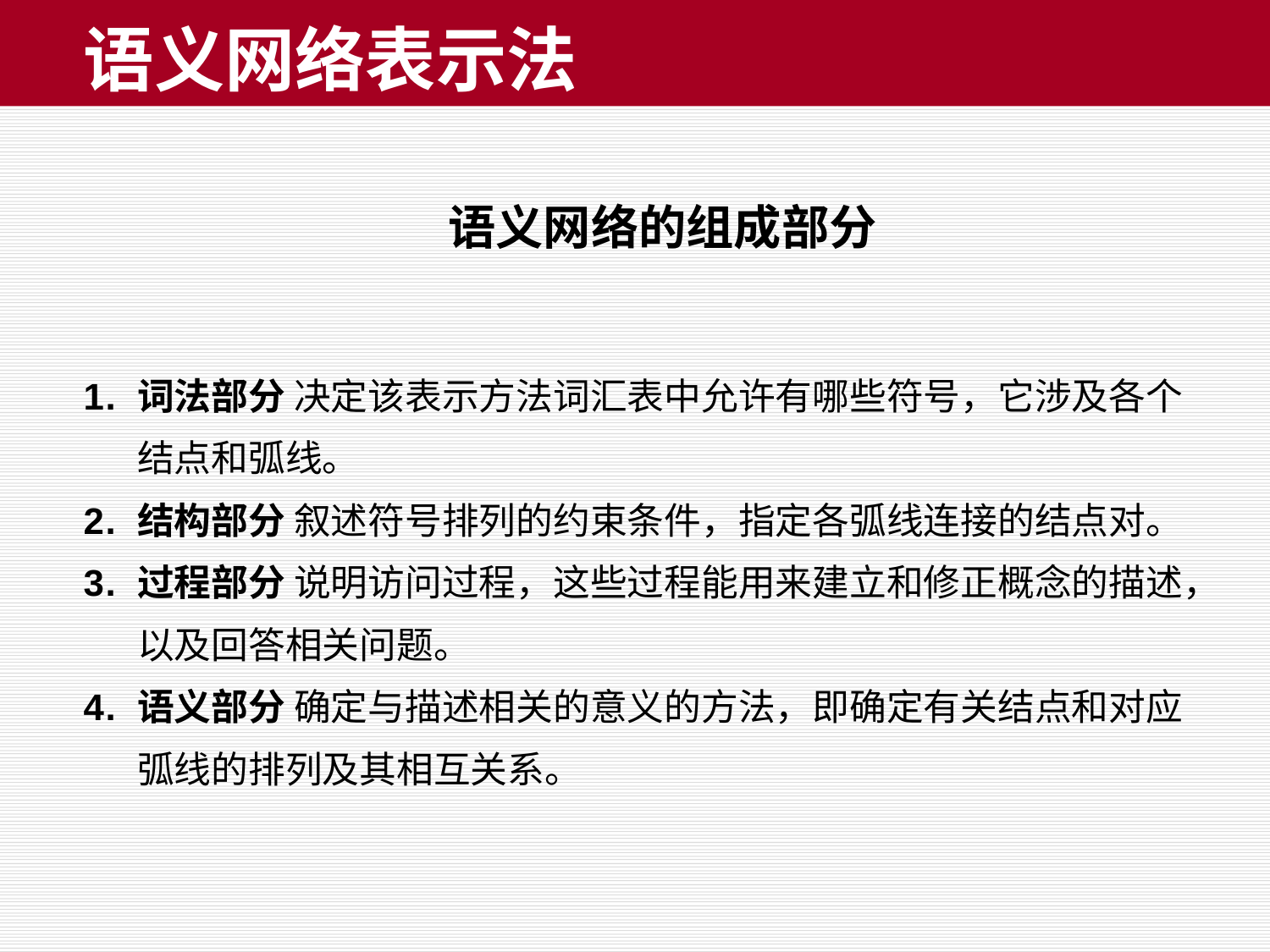

# 语义网络表示法
语义网络的组成部分
词法部分 决定该表示方法词汇表中允许有哪些符号，它涉及各个结点和弧线。
结构部分 叙述符号排列的约束条件，指定各弧线连接的结点对。
过程部分 说明访问过程，这些过程能用来建立和修正概念的描述，以及回答相关问题。
语义部分 确定与描述相关的意义的方法，即确定有关结点和对应弧线的排列及其相互关系。
100